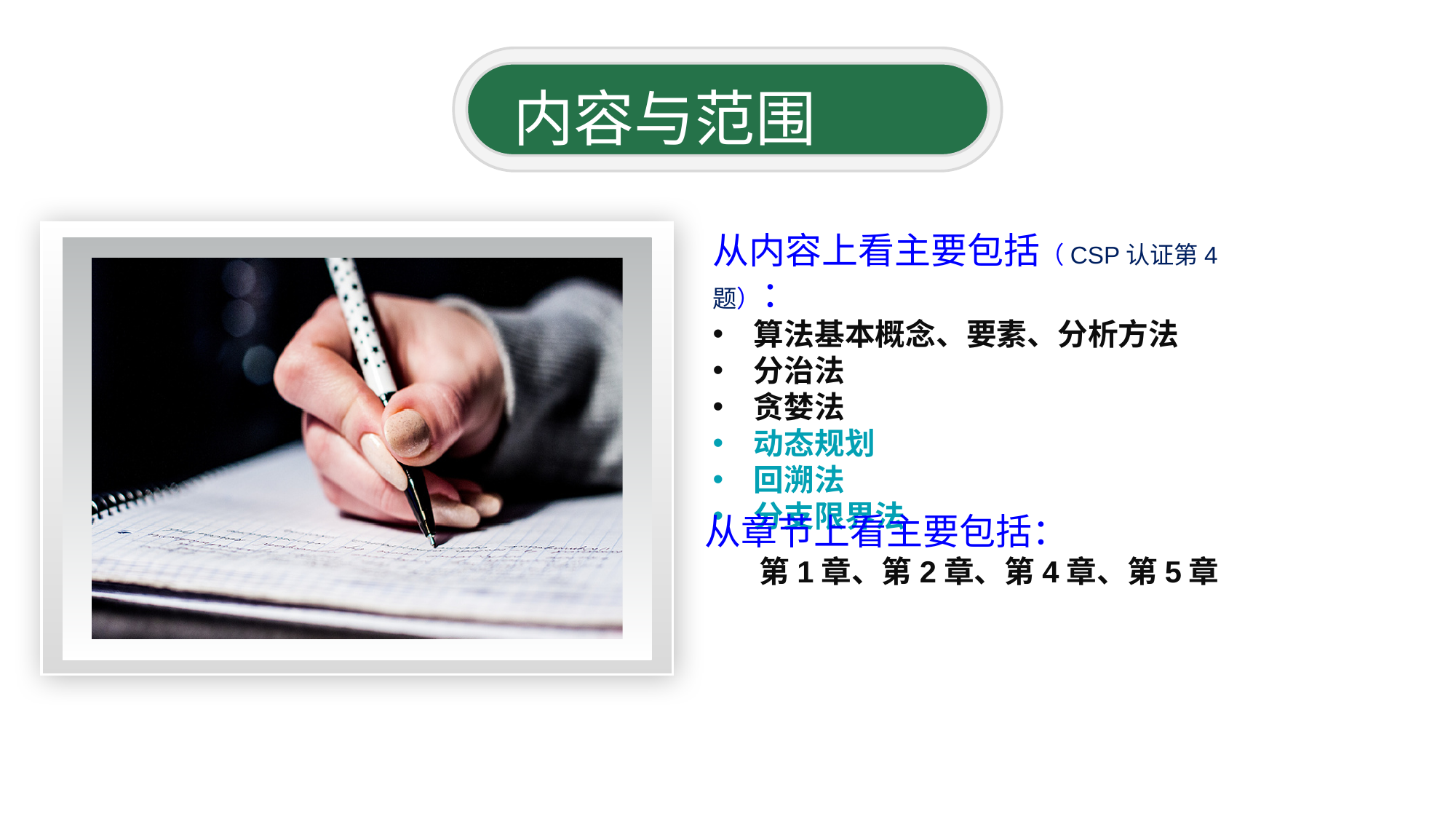

内容与范围

从内容上看主要包括（CSP认证第4题）：
算法基本概念、要素、分析方法
分治法
贪婪法
动态规划
回溯法
分支限界法
从章节上看主要包括：
第1章、第2章、第4章、第5章